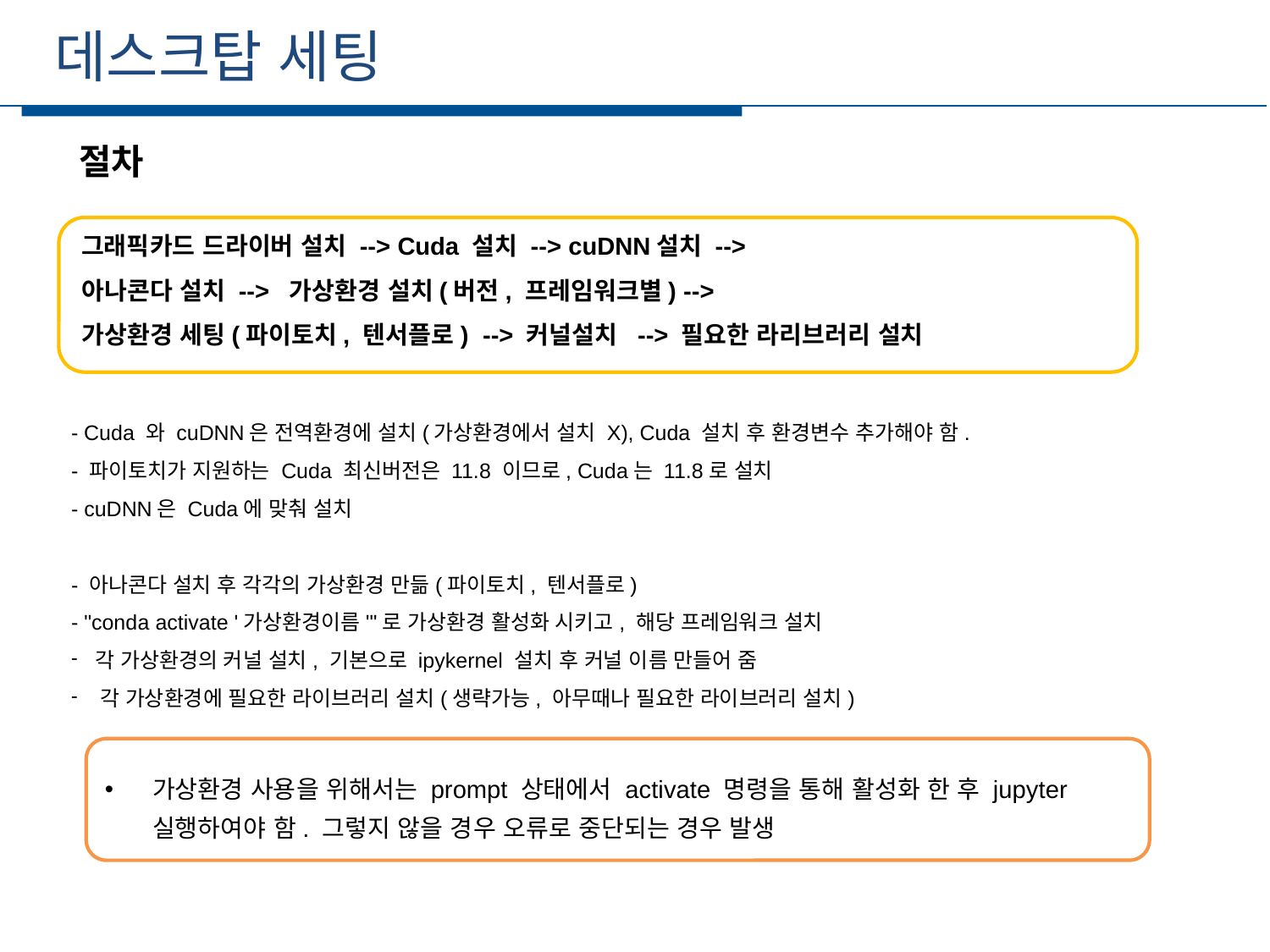

데스크탑 세팅
세부일정

   절차

      그래픽카드 드라이버 설치 --> Cuda 설치 --> cuDNN설치 -->
     아나콘다 설치 -->  가상환경 설치(버전, 프레임워크별) -->  
     가상환경 세팅(파이토치, 텐서플로)  --> 커널설치  --> 필요한 라리브러리 설치

- Cuda 와 cuDNN은 전역환경에 설치(가상환경에서 설치 X), Cuda 설치 후 환경변수 추가해야 함.​
- 파이토치가 지원하는 Cuda 최신버전은 11.8 이므로, Cuda는 11.8로 설치​
- cuDNN은 Cuda에 맞춰 설치​

- 아나콘다 설치 후 각각의 가상환경 만듦(파이토치, 텐서플로)​
- "conda activate '가상환경이름'"로 가상환경 활성화 시키고, 해당 프레임워크 설치
각 가상환경의 커널 설치, 기본으로 ipykernel 설치 후 커널 이름 만들어 줌
​각 가상환경에 필요한 라이브러리 설치(생략가능, 아무때나 필요한 라이브러리 설치)

가상환경 사용을 위해서는 prompt 상태에서 activate 명령을 통해 활성화 한 후 jupyter 실행하여야 함. 그렇지 않을 경우 오류로 중단되는 경우 발생